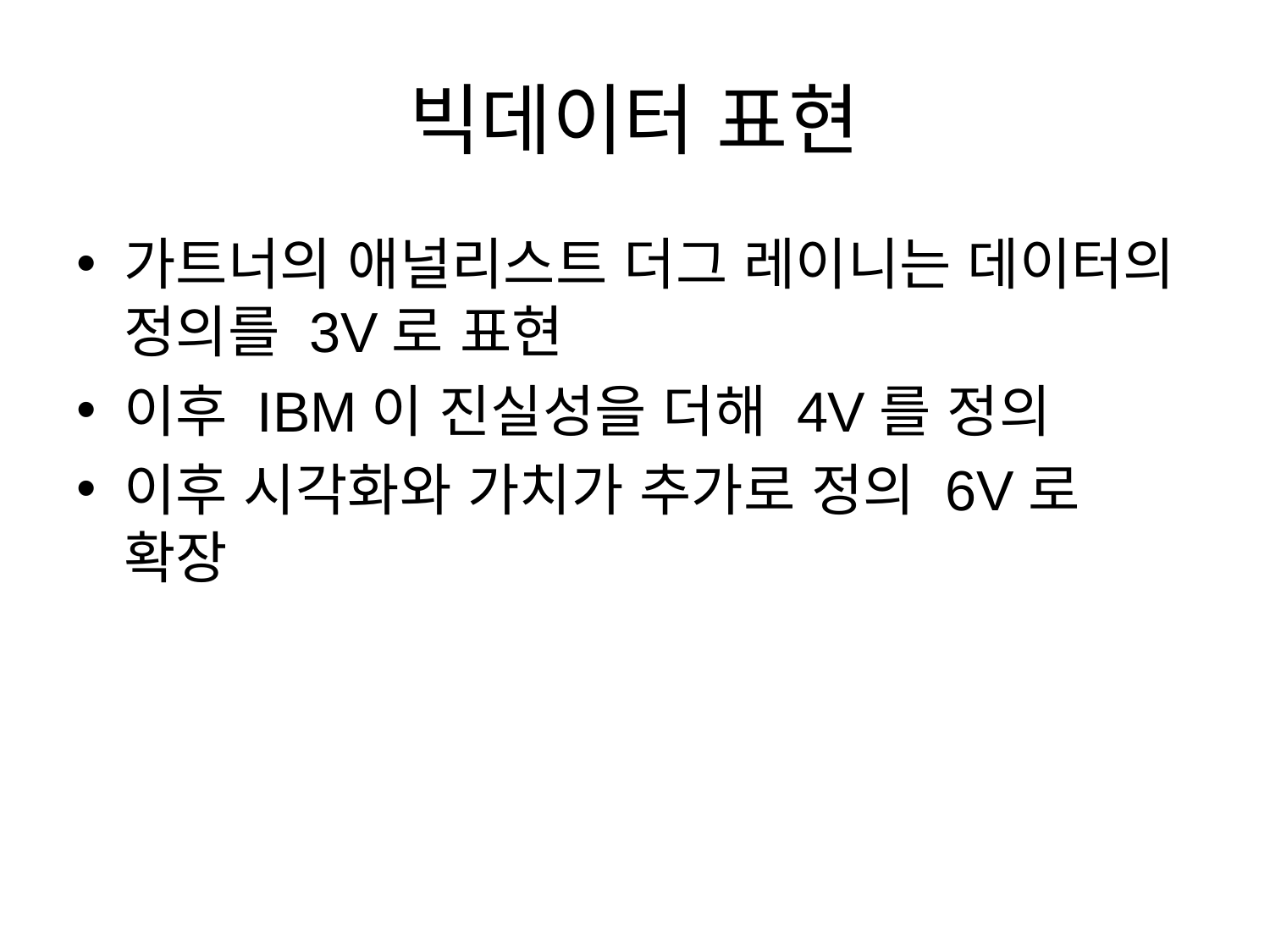

# 빅데이터 표현
가트너의 애널리스트 더그 레이니는 데이터의 정의를 3V로 표현
이후 IBM이 진실성을 더해 4V를 정의
이후 시각화와 가치가 추가로 정의 6V로 확장